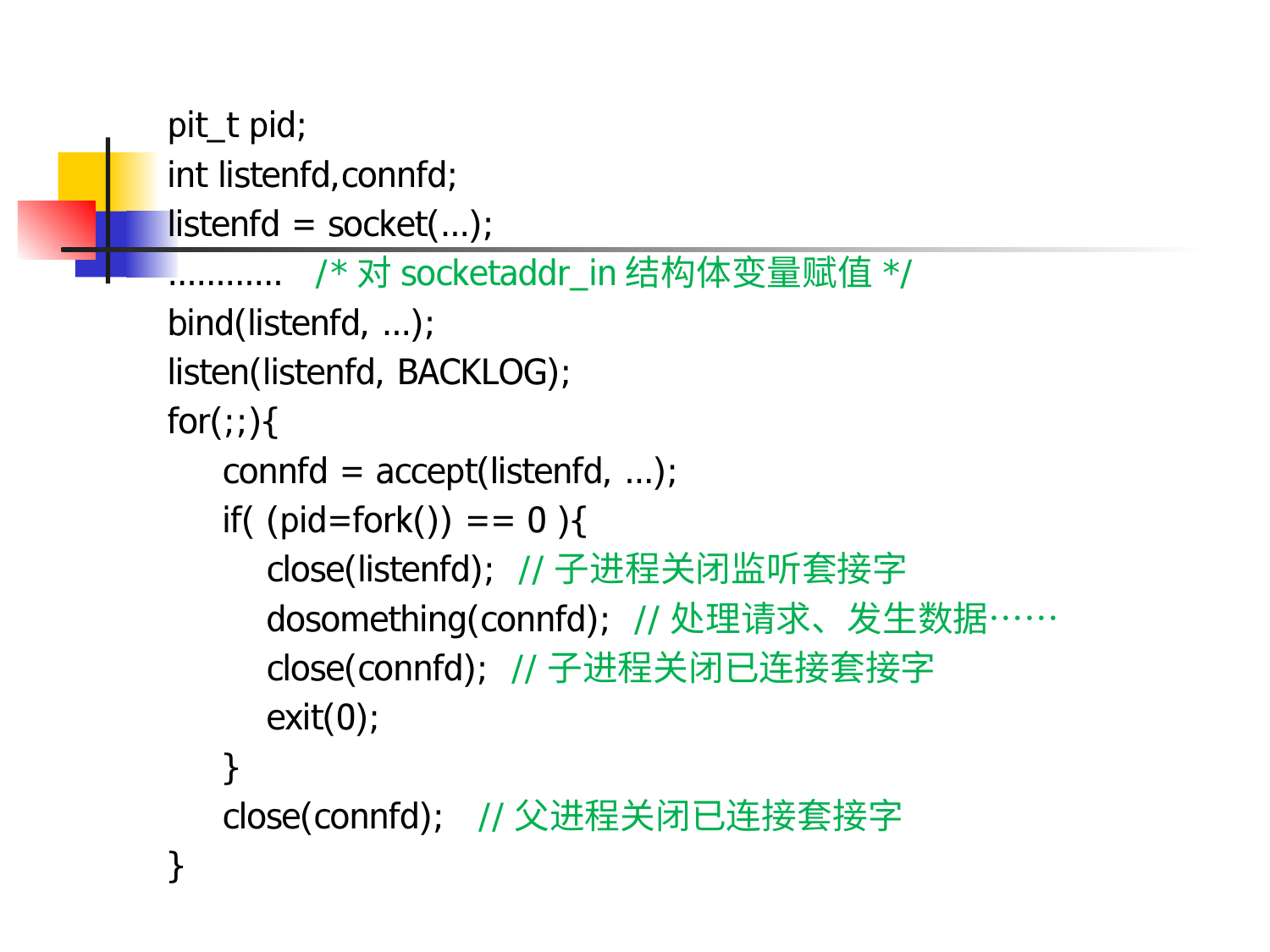

pit_t pid;
int listenfd,connfd;
listenfd = socket(…);
…………   /*对socketaddr_in结构体变量赋值*/
bind(listenfd, …);
listen(listenfd, BACKLOG);
for(;;){
     connfd = accept(listenfd, …);
     if( (pid=fork()) == 0 ){
         close(listenfd);  //子进程关闭监听套接字
         dosomething(connfd);  //处理请求、发生数据……
         close(connfd);  //子进程关闭已连接套接字
         exit(0);
     }
     close(connfd);   //父进程关闭已连接套接字
}